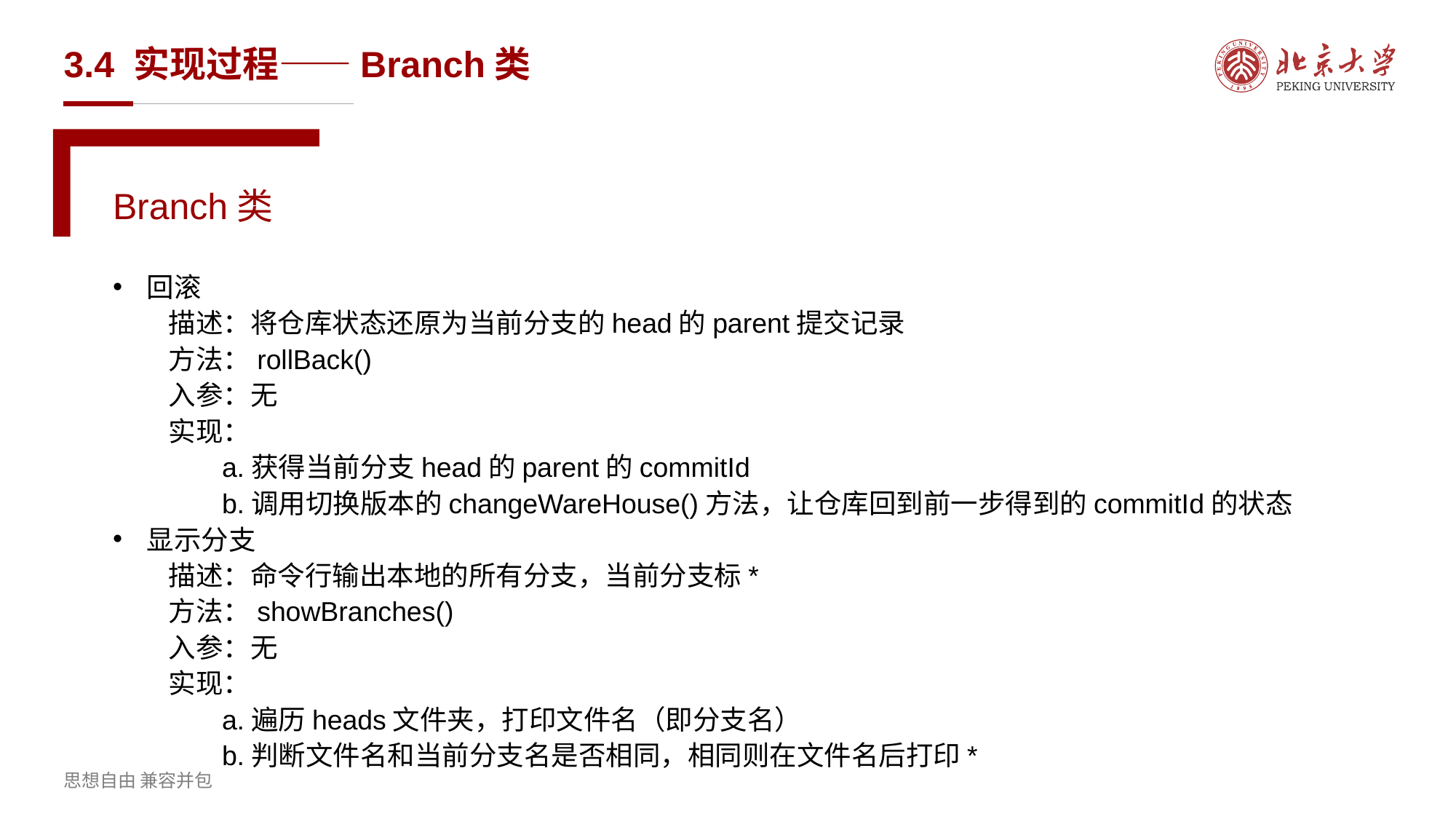

# 3.4 实现过程——Branch类

Branch类

回滚
        描述：将仓库状态还原为当前分支的head的parent提交记录
        方法：rollBack()
        入参：无
        实现：
	a.获得当前分支head的parent的commitId
	b.调用切换版本的changeWareHouse()方法，让仓库回到前一步得到的commitId的状态
显示分支
        描述：命令行输出本地的所有分支，当前分支标*
        方法：showBranches()
        入参：无
        实现：
	a.遍历heads文件夹，打印文件名（即分支名）
	b.判断文件名和当前分支名是否相同，相同则在文件名后打印*